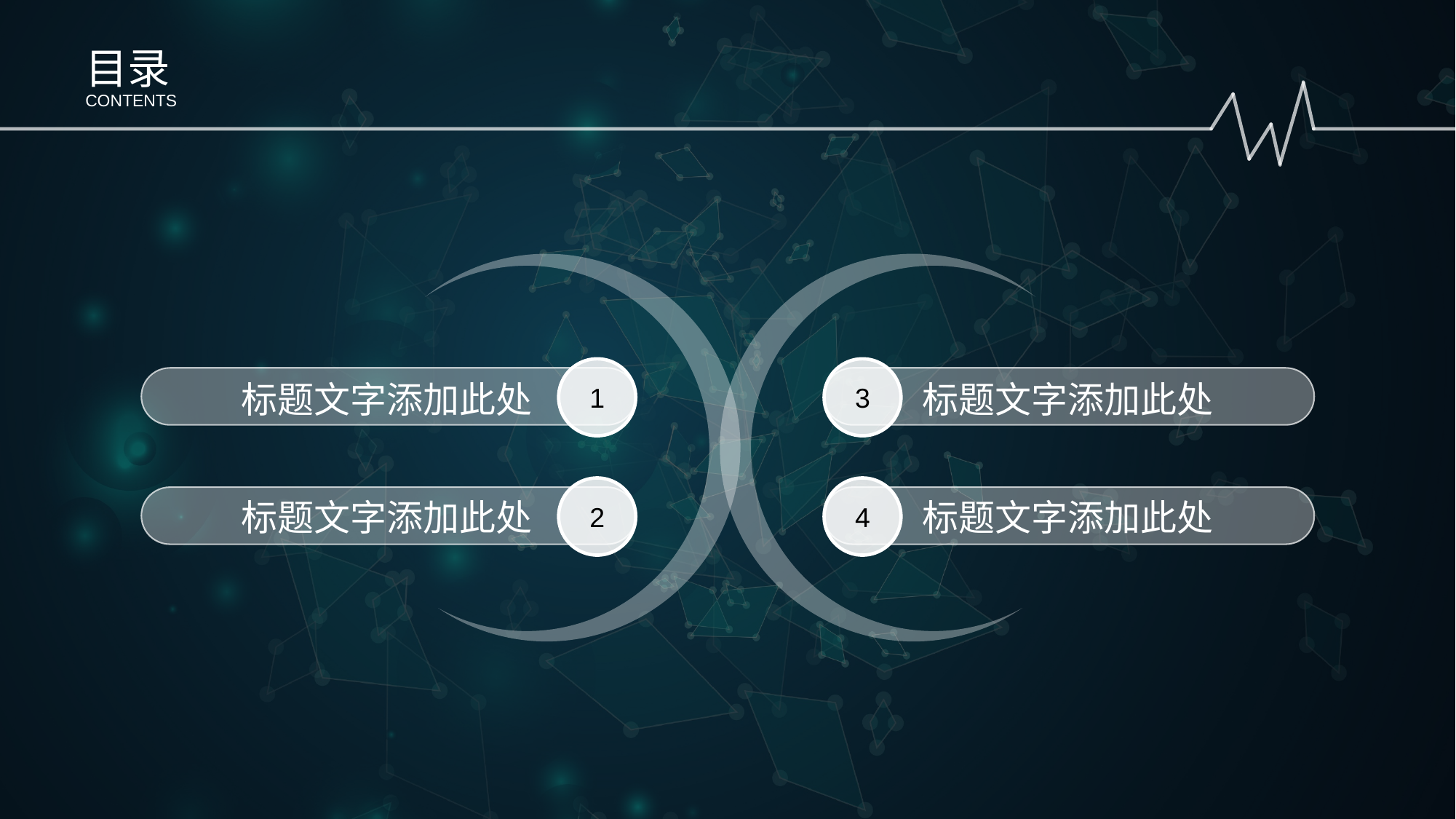

目录
CONTENTS

1

标题文字添加此处
3

标题文字添加此处
2

标题文字添加此处
4

标题文字添加此处